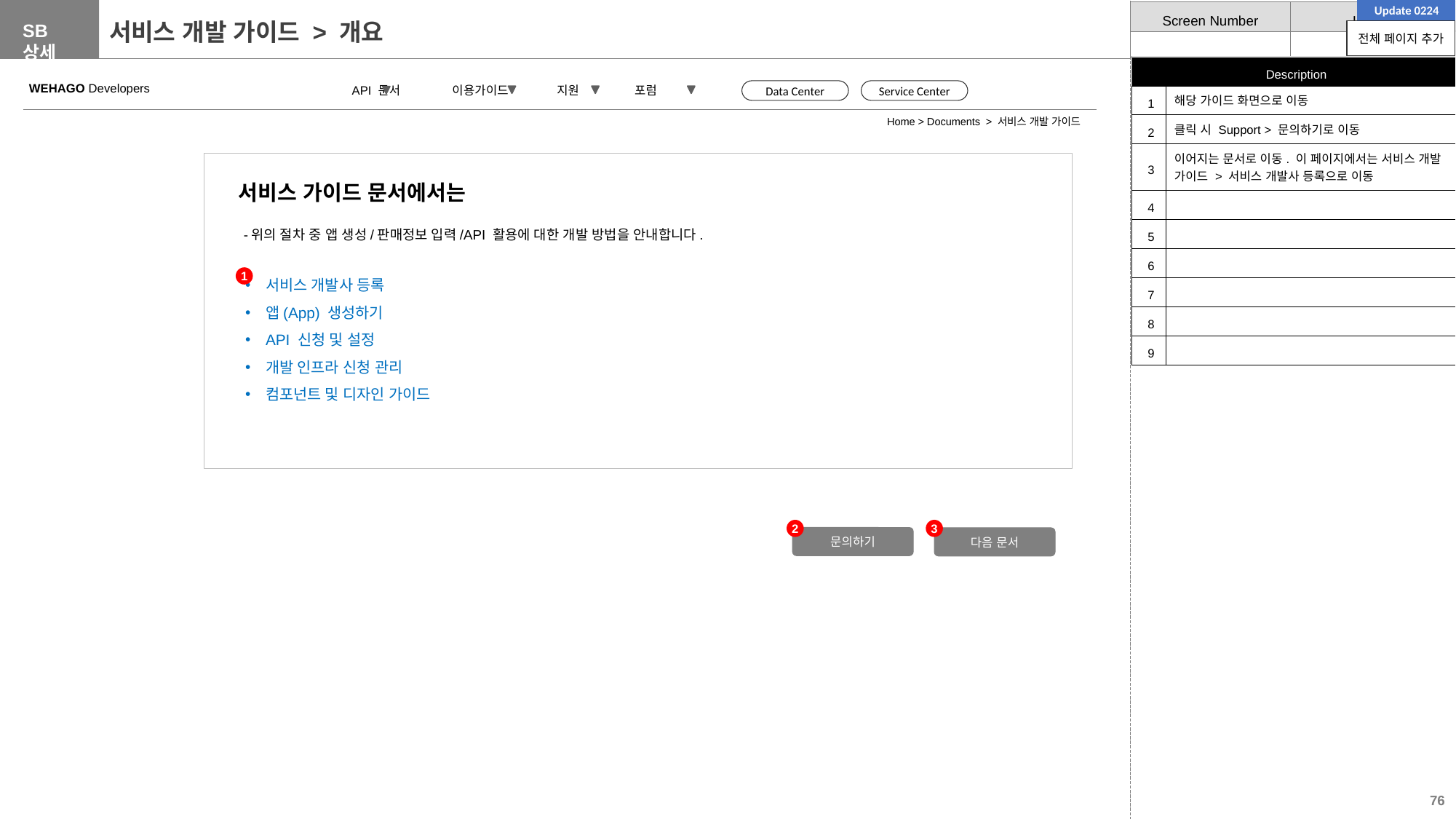

Update 0224
# 서비스 개발 가이드 > 개요
전체 페이지 추가
| Description |  |
| --- | --- |
| 1 | 해당 가이드 화면으로 이동 |
| 2 | 클릭 시 Support > 문의하기로 이동 |
| 3 | 이어지는 문서로 이동. 이 페이지에서는 서비스 개발 가이드 > 서비스 개발사 등록으로 이동 |
| 4 |  |
| 5 |  |
| 6 |  |
| 7 |  |
| 8 |  |
| 9 |  |
WEHAGO Developers
   API 문서               이용가이드              지원                포럼
Data Center
Service Center

Home > Documents  > 서비스 개발 가이드

서비스 가이드 문서에서는
-위의 절차 중 앱 생성/판매정보 입력/API 활용에 대한 개발 방법을 안내합니다.
서비스 개발사 등록
앱(App) 생성하기
API 신청 및 설정
개발 인프라 신청 관리
컴포넌트 및 디자인 가이드
1
2
3
문의하기
다음 문서